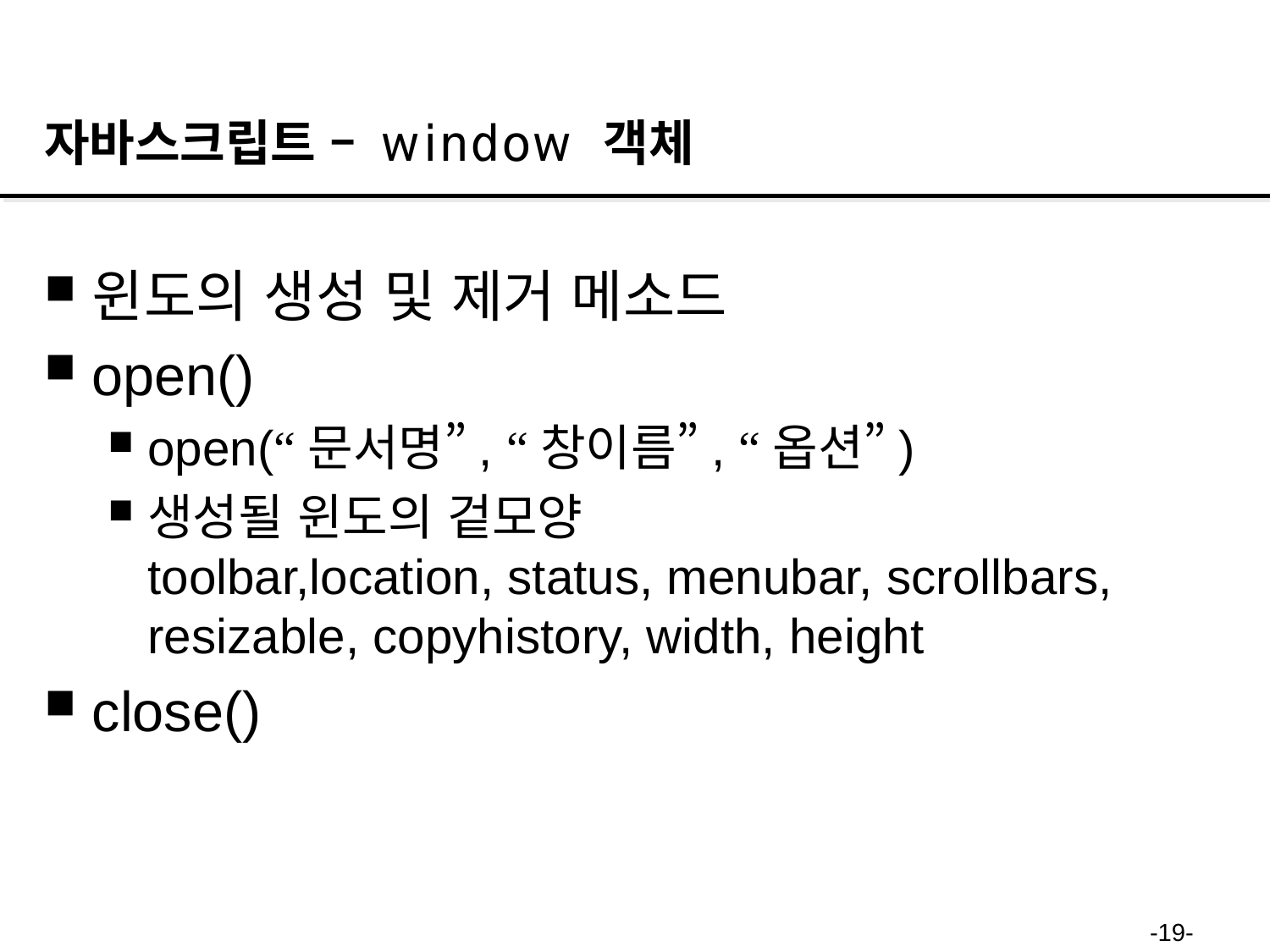

자바스크립트 – window 객체
윈도의 생성 및 제거 메소드
open()
open(“문서명”, “창이름”, “옵션”)
생성될 윈도의 겉모양
toolbar,location, status, menubar, scrollbars, resizable, copyhistory, width, height
close()
-19-